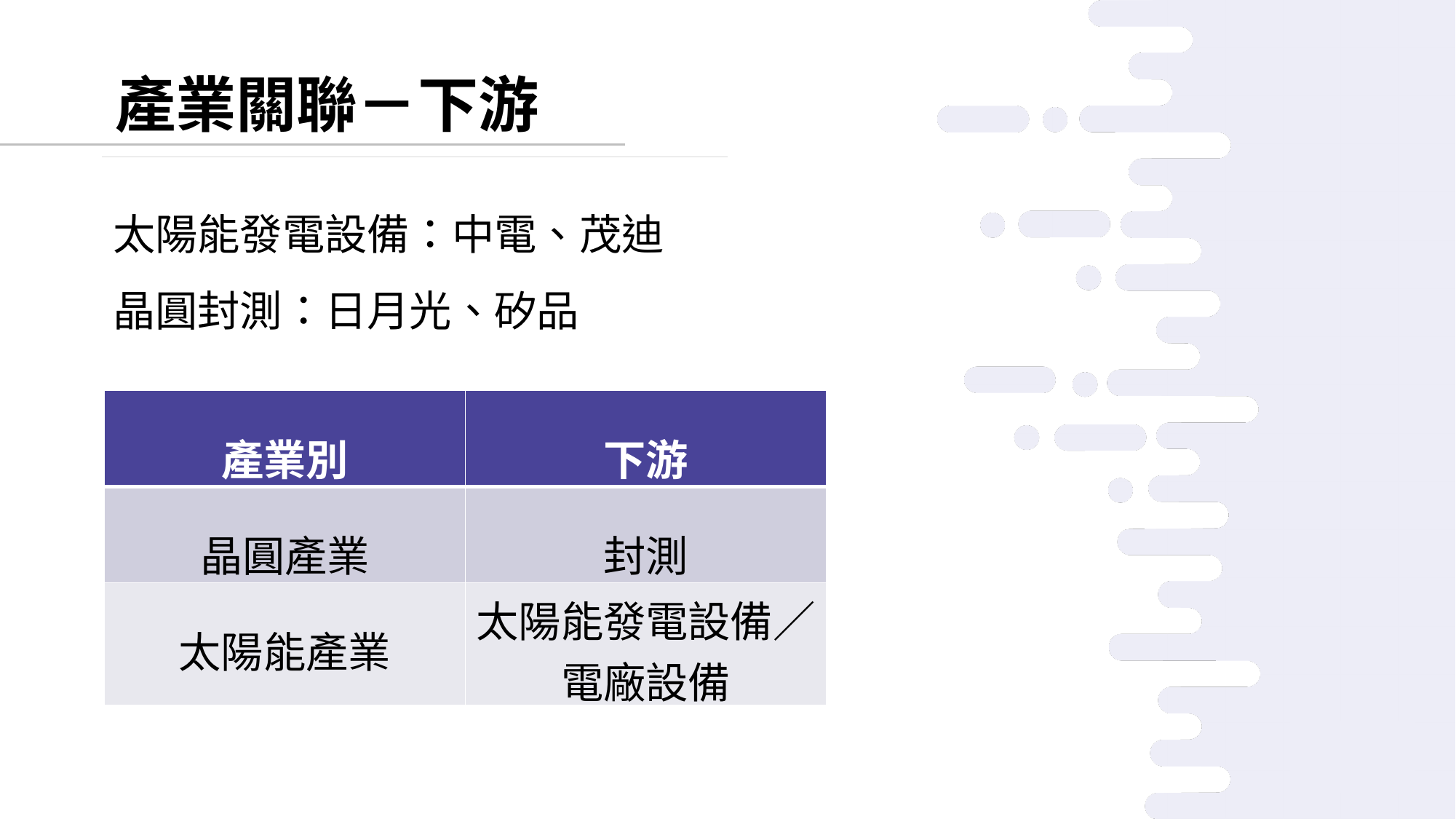

產業關聯－下游
太陽能發電設備：中電、茂迪
晶圓封測：日月光、矽品
| 產業別 | 下游 |
| --- | --- |
| 晶圓產業 | 封測 |
| 太陽能產業 | 太陽能發電設備／電廠設備 |